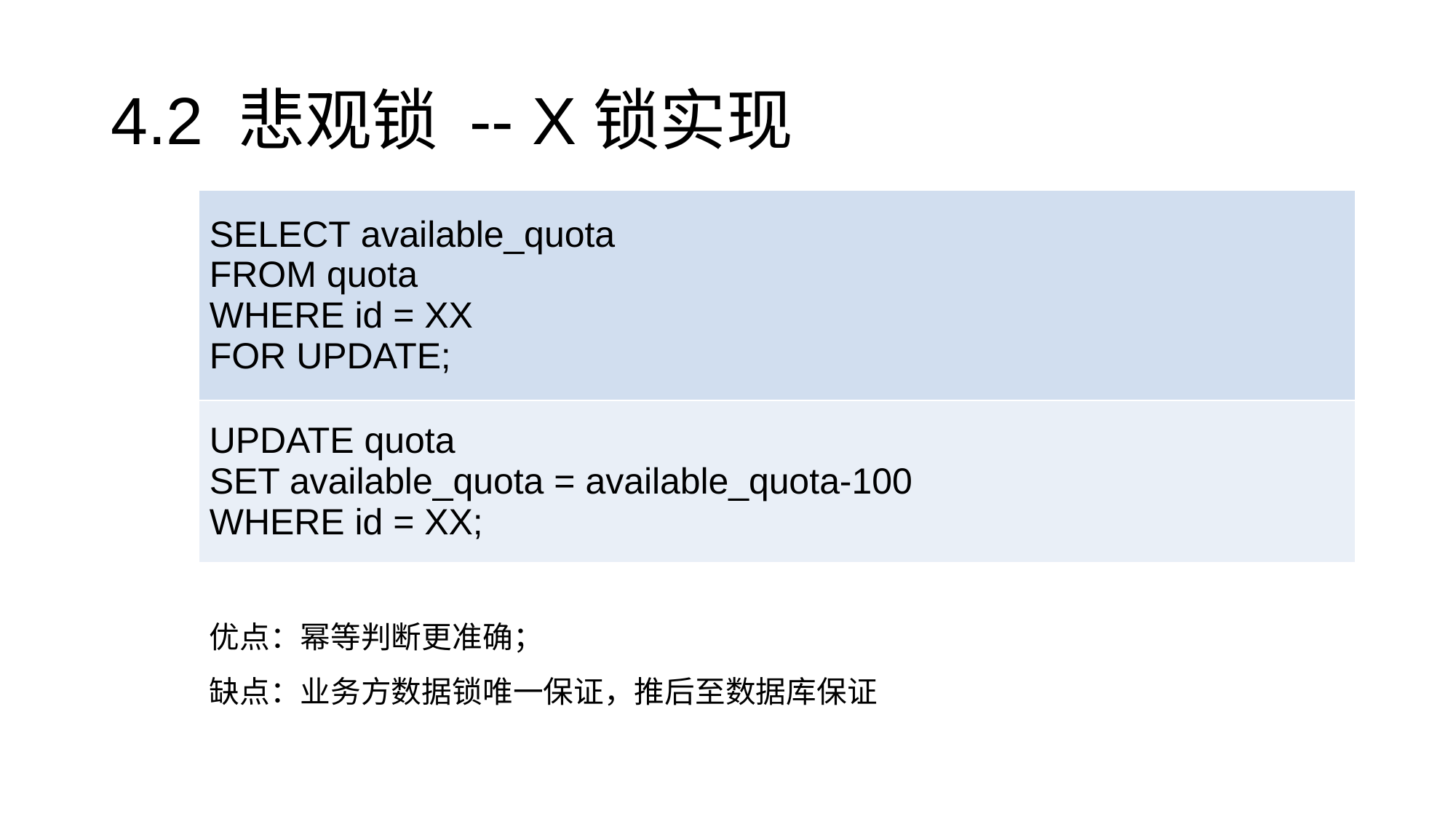

# 4.2 悲观锁 -- X锁实现
| SELECT available\_quota FROM quota WHERE id = XX FOR UPDATE; |
| --- |
| UPDATE quota SET available\_quota = available\_quota-100 WHERE id = XX; |
优点：幂等判断更准确；
缺点：业务方数据锁唯一保证，推后至数据库保证